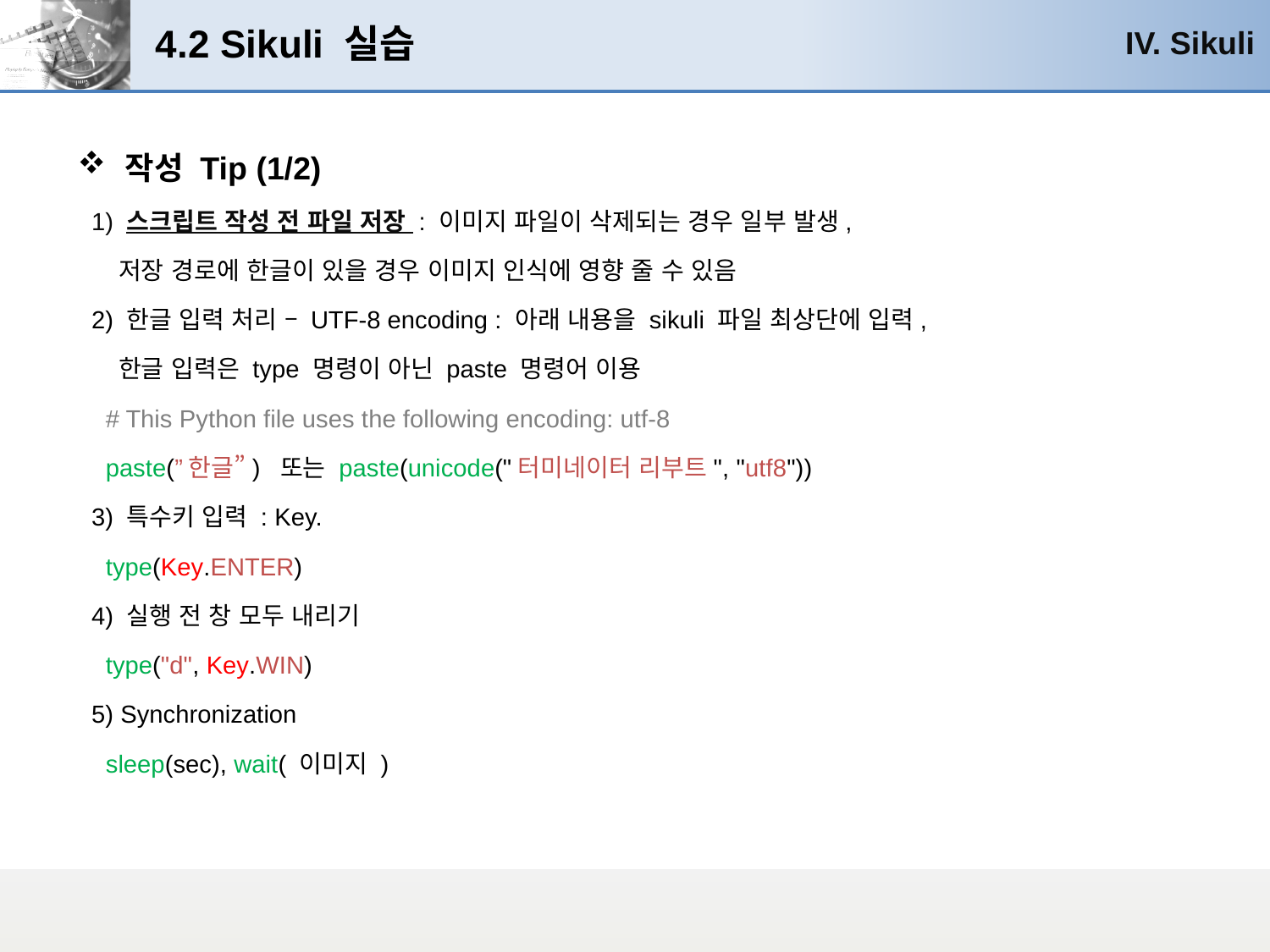

# 4.2 Sikuli 실습
IV. Sikuli
작성 Tip (1/2)
  1) 스크립트 작성 전 파일 저장 : 이미지 파일이 삭제되는 경우 일부 발생,
     저장 경로에 한글이 있을 경우 이미지 인식에 영향 줄 수 있음
  2) 한글 입력 처리 – UTF-8 encoding : 아래 내용을 sikuli 파일 최상단에 입력,
     한글 입력은 type 명령이 아닌 paste 명령어 이용
    # This Python file uses the following encoding: utf-8
    paste(”한글”)  또는 paste(unicode("터미네이터 리부트", "utf8"))
  3) 특수키 입력 : Key.
    type(Key.ENTER)
  4) 실행 전 창 모두 내리기
    type("d", Key.WIN)
  5) Synchronization
    sleep(sec), wait( 이미지 )